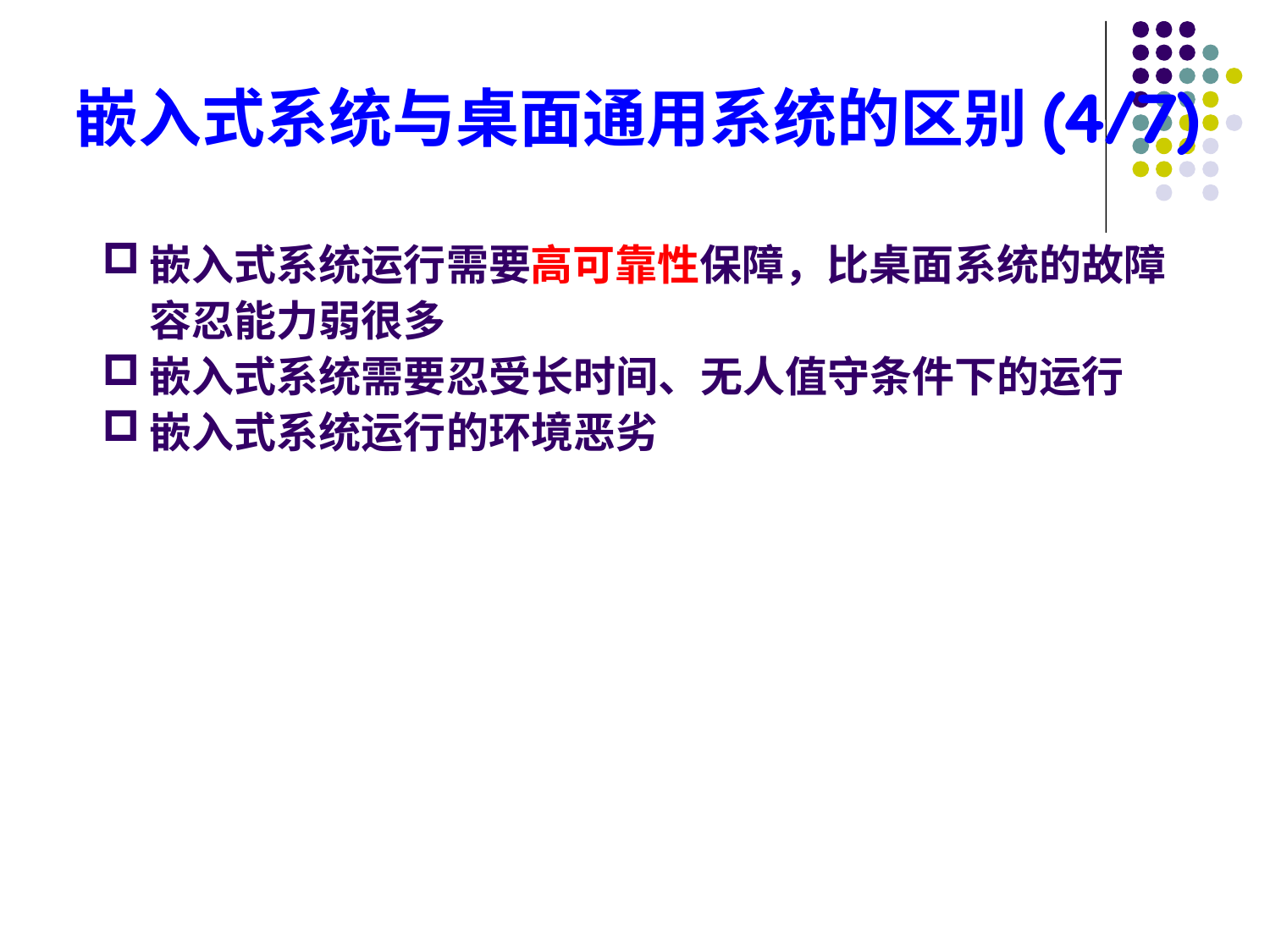

嵌入式系统与桌面通用系统的区别(4/7)
嵌入式系统运行需要高可靠性保障，比桌面系统的故障容忍能力弱很多
嵌入式系统需要忍受长时间、无人值守条件下的运行
嵌入式系统运行的环境恶劣